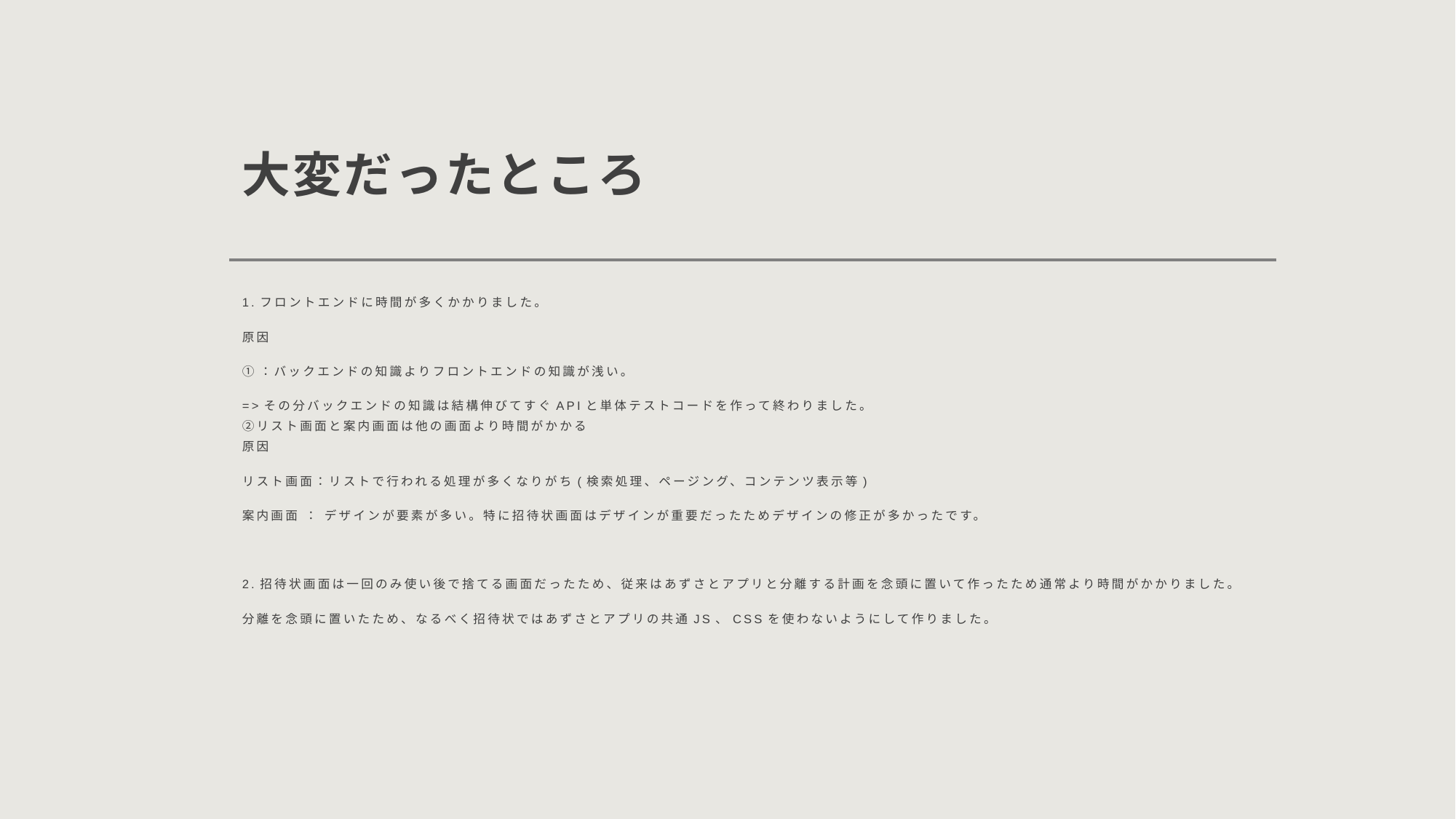

# 大変だったところ
1.フロントエンドに時間が多くかかりました。
原因
①：バックエンドの知識よりフロントエンドの知識が浅い。
=>その分バックエンドの知識は結構伸びてすぐAPIと単体テストコードを作って終わりました。
②リスト画面と案内画面は他の画面より時間がかかる
原因
リスト画面：リストで行われる処理が多くなりがち(検索処理、ページング、コンテンツ表示等)
案内画面 ： デザインが要素が多い。特に招待状画面はデザインが重要だったためデザインの修正が多かったです。

2.招待状画面は一回のみ使い後で捨てる画面だったため、従来はあずさとアプリと分離する計画を念頭に置いて作ったため通常より時間がかかりました。
分離を念頭に置いたため、なるべく招待状ではあずさとアプリの共通JS、CSSを使わないようにして作りました。